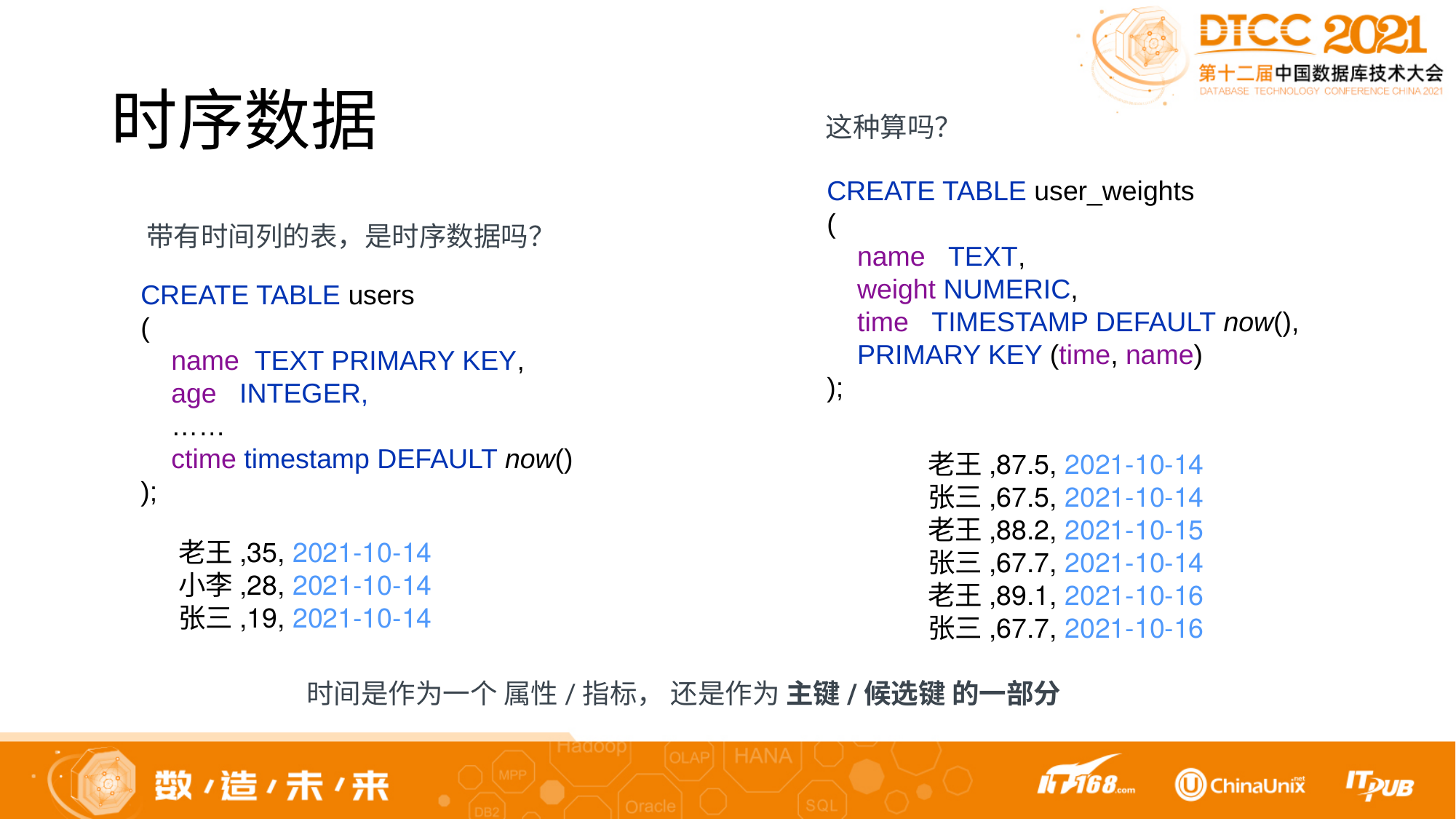

# 时序数据
这种算吗？
CREATE TABLE user_weights
(
    name   TEXT,
    weight NUMERIC,
    time   TIMESTAMP DEFAULT now(),
    PRIMARY KEY (time, name)
);
带有时间列的表，是时序数据吗？
CREATE TABLE users
(
    name  TEXT PRIMARY KEY,
    age   INTEGER,
    ……
    ctime timestamp DEFAULT now()
);
老王,87.5, 2021-10-14
张三,67.5, 2021-10-14
老王,88.2, 2021-10-15
张三,67.7, 2021-10-14
老王,89.1, 2021-10-16
张三,67.7, 2021-10-16
老王,35, 2021-10-14
小李,28, 2021-10-14
张三,19, 2021-10-14
时间是作为一个 属性/指标， 还是作为 主键/候选键 的一部分